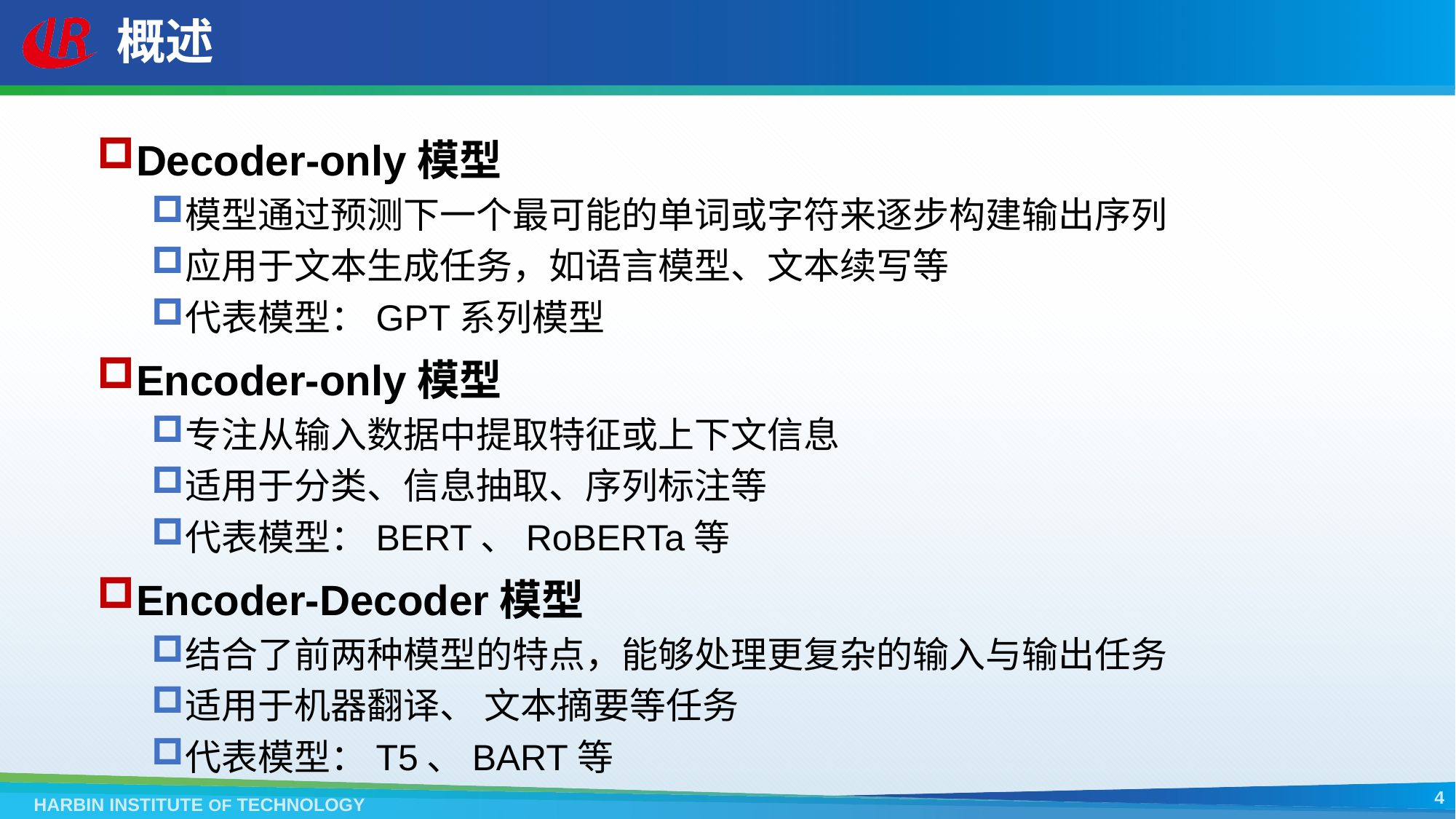

# 概述
Decoder-only模型
模型通过预测下一个最可能的单词或字符来逐步构建输出序列
应用于文本生成任务，如语言模型、文本续写等
代表模型：GPT系列模型
Encoder-only模型
专注从输入数据中提取特征或上下文信息
适用于分类、信息抽取、序列标注等
代表模型：BERT、RoBERTa等
Encoder-Decoder模型
结合了前两种模型的特点，能够处理更复杂的输入与输出任务
适用于机器翻译、 文本摘要等任务
代表模型：T5、BART等

4
HARBIN INSTITUTE OF TECHNOLOGY